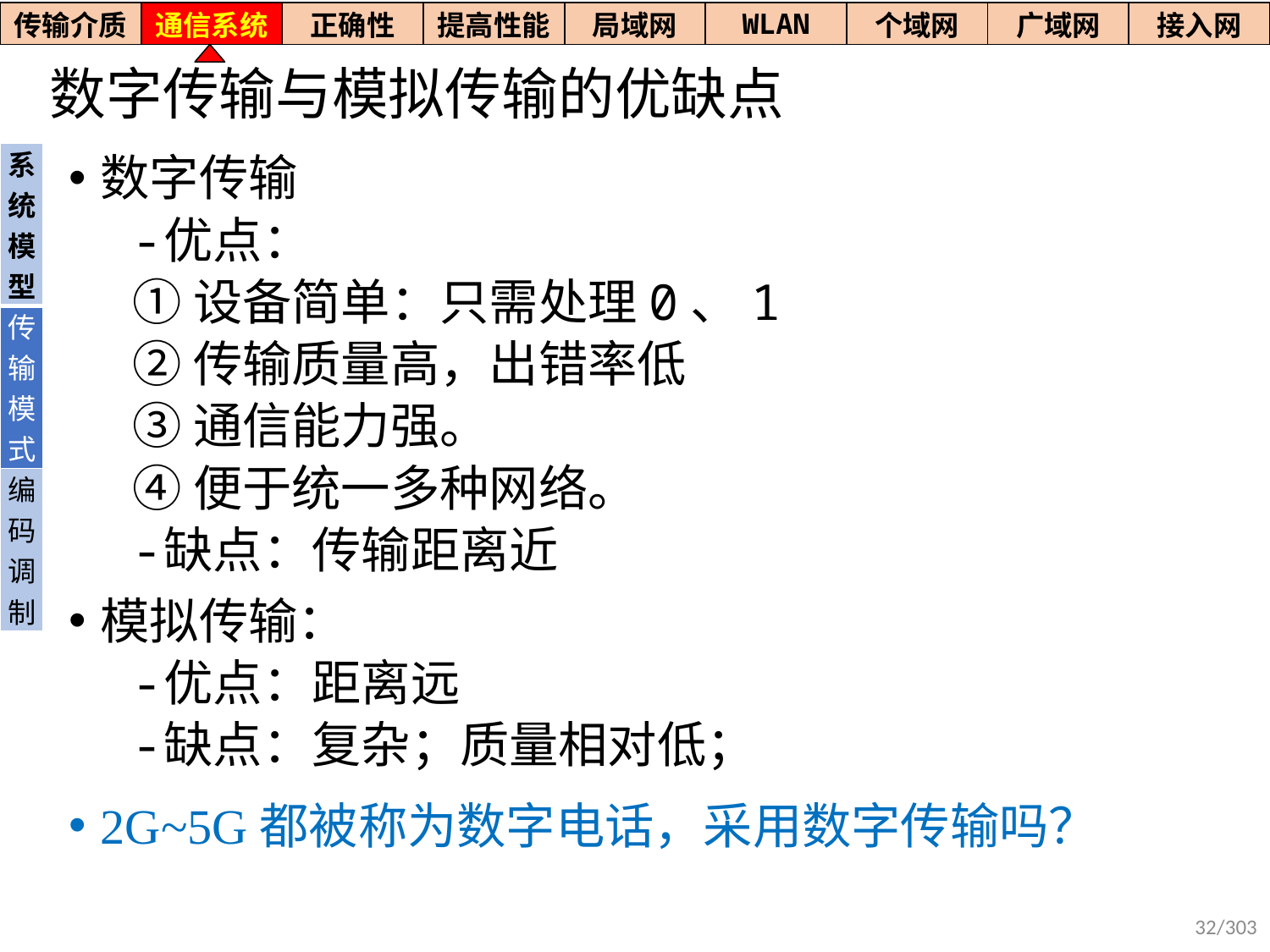

| 传输介质 | 通信系统 | 正确性 | 提高性能 | 局域网 | WLAN | 个域网 | 广域网 | 接入网 |
| --- | --- | --- | --- | --- | --- | --- | --- | --- |

# 数字传输与模拟传输的优缺点
| 系统模型 |
| --- |
| 传输模式 |
| 编码调制 |
数字传输
优点：
①设备简单：只需处理0、1
②传输质量高，出错率低
③通信能力强。
④便于统一多种网络。
缺点：传输距离近
模拟传输：
优点：距离远
缺点：复杂；质量相对低；
2G~5G都被称为数字电话，采用数字传输吗？
32/303